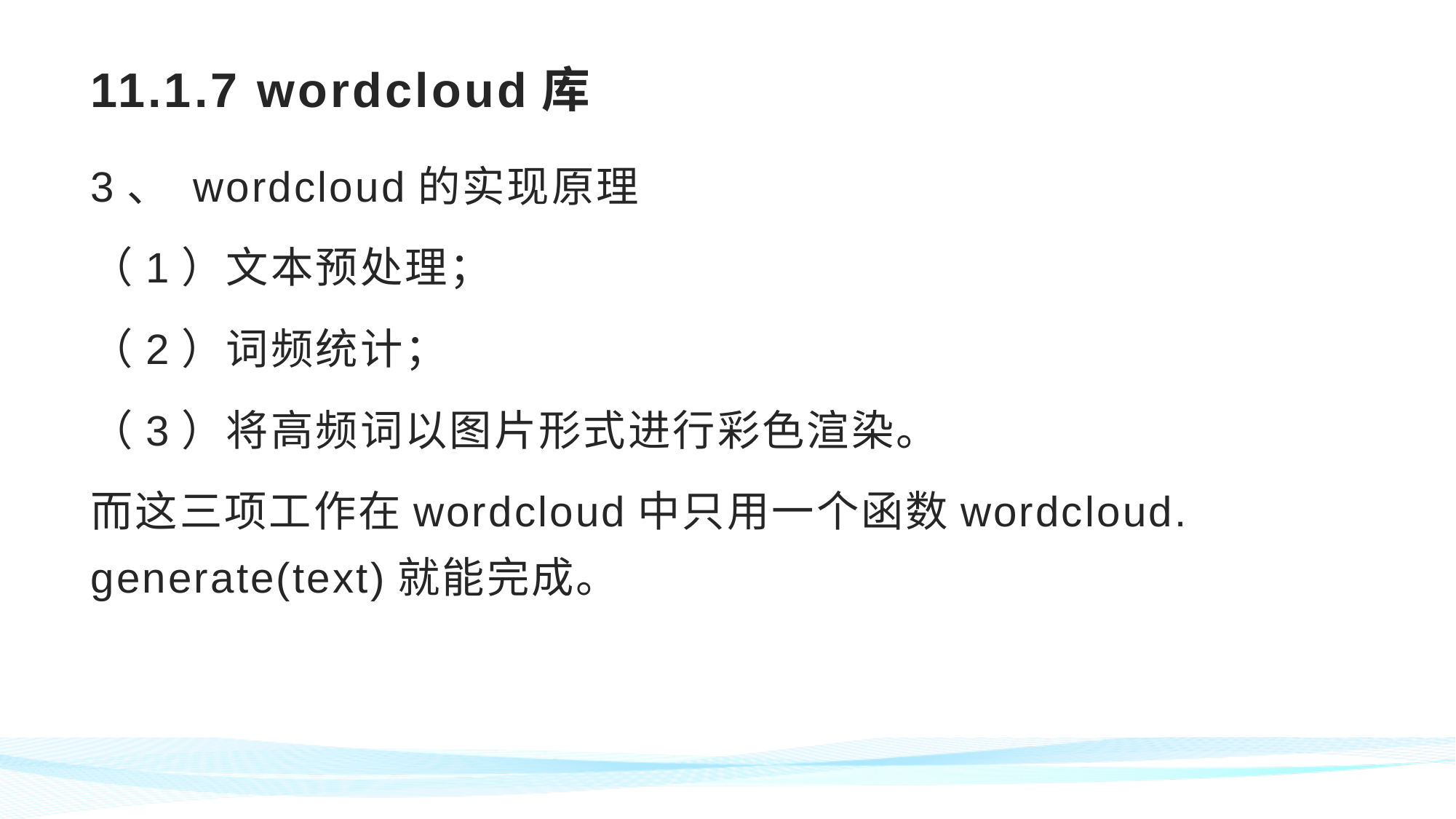

# 11.1.7 wordcloud库
3、 wordcloud的实现原理
（1）文本预处理；
（2）词频统计；
（3）将高频词以图片形式进行彩色渲染。
而这三项工作在wordcloud中只用一个函数wordcloud. generate(text)就能完成。